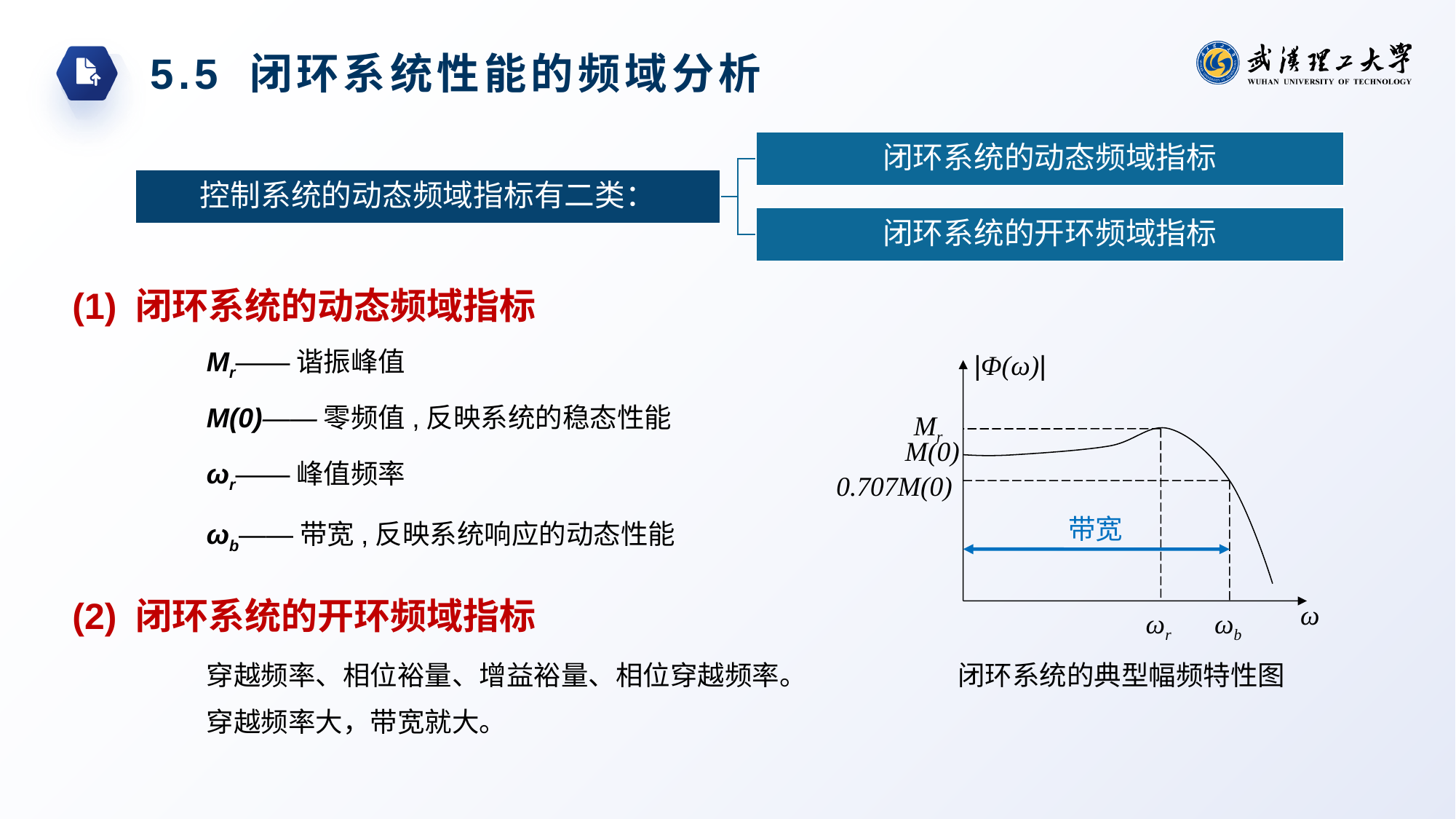

5.5 闭环系统性能的频域分析
控制系统的动态频域指标有二类：
闭环系统的动态频域指标
闭环系统的开环频域指标
(1) 闭环系统的动态频域指标
Mr——谐振峰值
|Φ(ω)|

M(0)——零频值,反映系统的稳态性能
Mr

M(0)

ωr——峰值频率
0.707M(0)

带宽
ωb——带宽,反映系统响应的动态性能

(2) 闭环系统的开环频域指标
ω

ωr
ωb
闭环系统的典型幅频特性图
穿越频率、相位裕量、增益裕量、相位穿越频率。
穿越频率大，带宽就大。